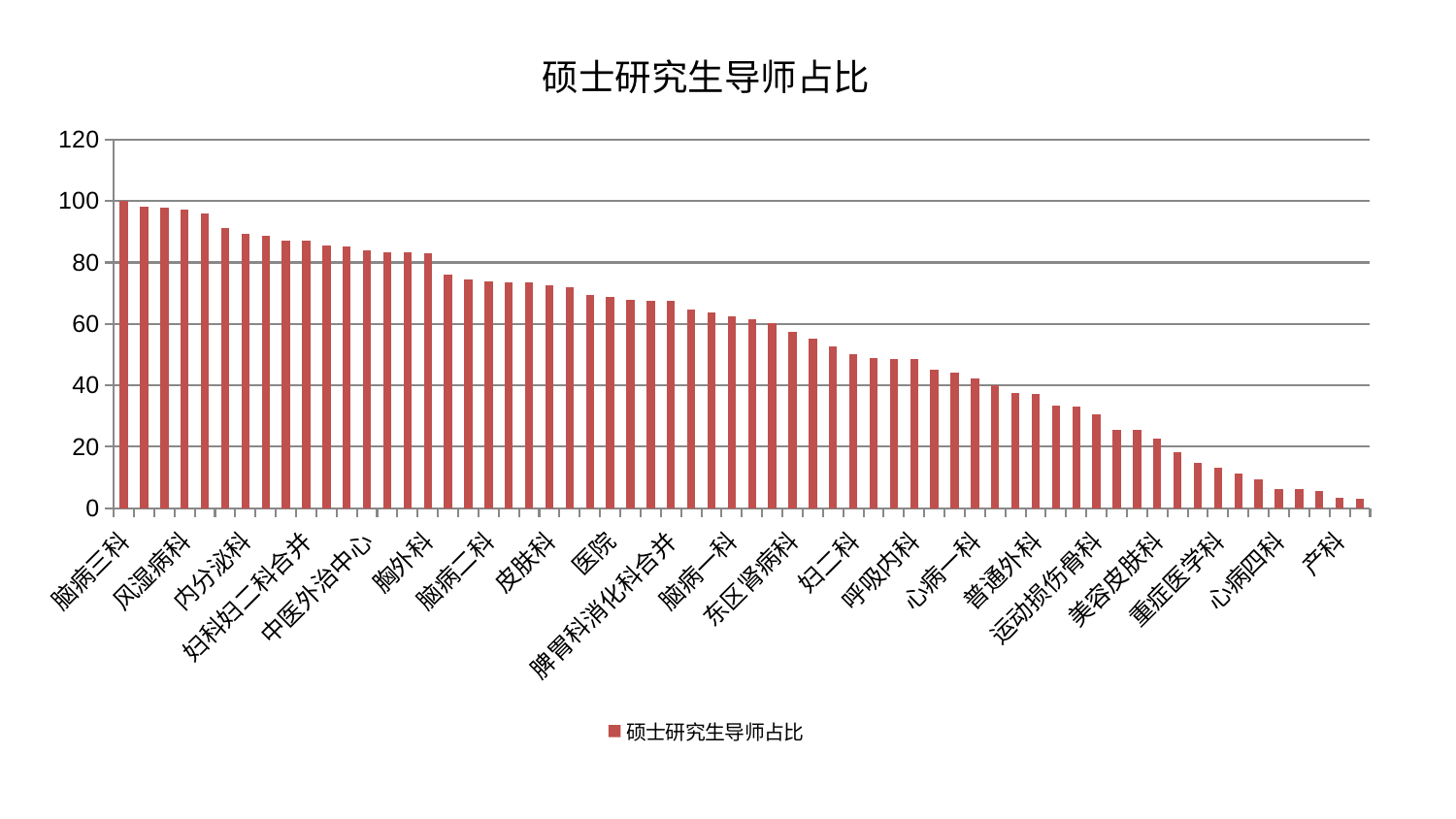

### Chart: 硕士研究生导师占比

| Category | 硕士研究生导师占比 |
|---|---|
| 脑病三科 | 100.0 |
| 西区重症医学科 | 98.07930569425208 |
| 妇科 | 97.8026192035192 |
| 风湿病科 | 97.22431437208493 |
| 泌尿外科 | 95.85097729689583 |
| 老年医学科 | 91.11198805089589 |
| 内分泌科 | 89.3234248038596 |
| 口腔科 | 88.58983849794919 |
| 脊柱骨科 | 87.00958506193696 |
| 妇科妇二科合并 | 86.98256760988964 |
| 创伤骨科 | 85.58348619965302 |
| 中医经典科 | 85.29216899454536 |
| 中医外治中心 | 83.97651243753937 |
| 乳腺甲状腺外科 | 83.47453756393415 |
| 针灸科 | 83.187575927616 |
| 胸外科 | 83.05311716895457 |
| 儿科 | 76.21619140599772 |
| 心病二科 | 74.50539764589624 |
| 脑病二科 | 73.94409766729339 |
| 消化内科 | 73.5590395758892 |
| 肝病科 | 73.5052246229267 |
| 皮肤科 | 72.52896990755296 |
| 推拿科 | 71.81589592964552 |
| 康复科 | 69.5658287742042 |
| 医院 | 68.93216671667956 |
| 耳鼻喉科 | 67.852318303638 |
| 身心医学科 | 67.61030564293156 |
| 脾胃科消化科合并 | 67.42632791586175 |
| 神经外科 | 64.69422898000141 |
| 周围血管科 | 63.851514611458335 |
| 脑病一科 | 62.49809230564883 |
| 男科 | 61.619169953349086 |
| 神经内科 | 60.19560808706385 |
| 东区肾病科 | 57.44652327137934 |
| 小儿骨科 | 55.22106013632432 |
| 显微骨科 | 52.78131486395258 |
| 妇二科 | 50.01256856465925 |
| 血液科 | 48.80197122408987 |
| 脾胃病科 | 48.707240270693596 |
| 呼吸内科 | 48.50145592524161 |
| 眼科 | 45.2019248181054 |
| 肾病科 | 44.07460132673049 |
| 心病一科 | 42.261996993885404 |
| 关节骨科 | 39.90866546759509 |
| 治未病中心 | 37.43317018497953 |
| 普通外科 | 37.30820284484672 |
| 微创骨科 | 33.4824050284127 |
| 肝胆外科 | 33.213155585773286 |
| 运动损伤骨科 | 30.61602092132717 |
| 综合内科 | 25.557581648758017 |
| 心血管内科 | 25.513736016408075 |
| 美容皮肤科 | 22.77699161963217 |
| 骨科 | 18.232640529007796 |
| 肾脏内科 | 14.83033465964999 |
| 重症医学科 | 13.09891145990194 |
| 心病三科 | 11.45844062615237 |
| 肿瘤内科 | 9.325831743730983 |
| 心病四科 | 6.369959552391992 |
| 肛肠科 | 6.186612434650223 |
| 小儿推拿科 | 5.52648649336008 |
| 产科 | 3.410577453173719 |
| 东区重症医学科 | 3.0552774719010203 |
76